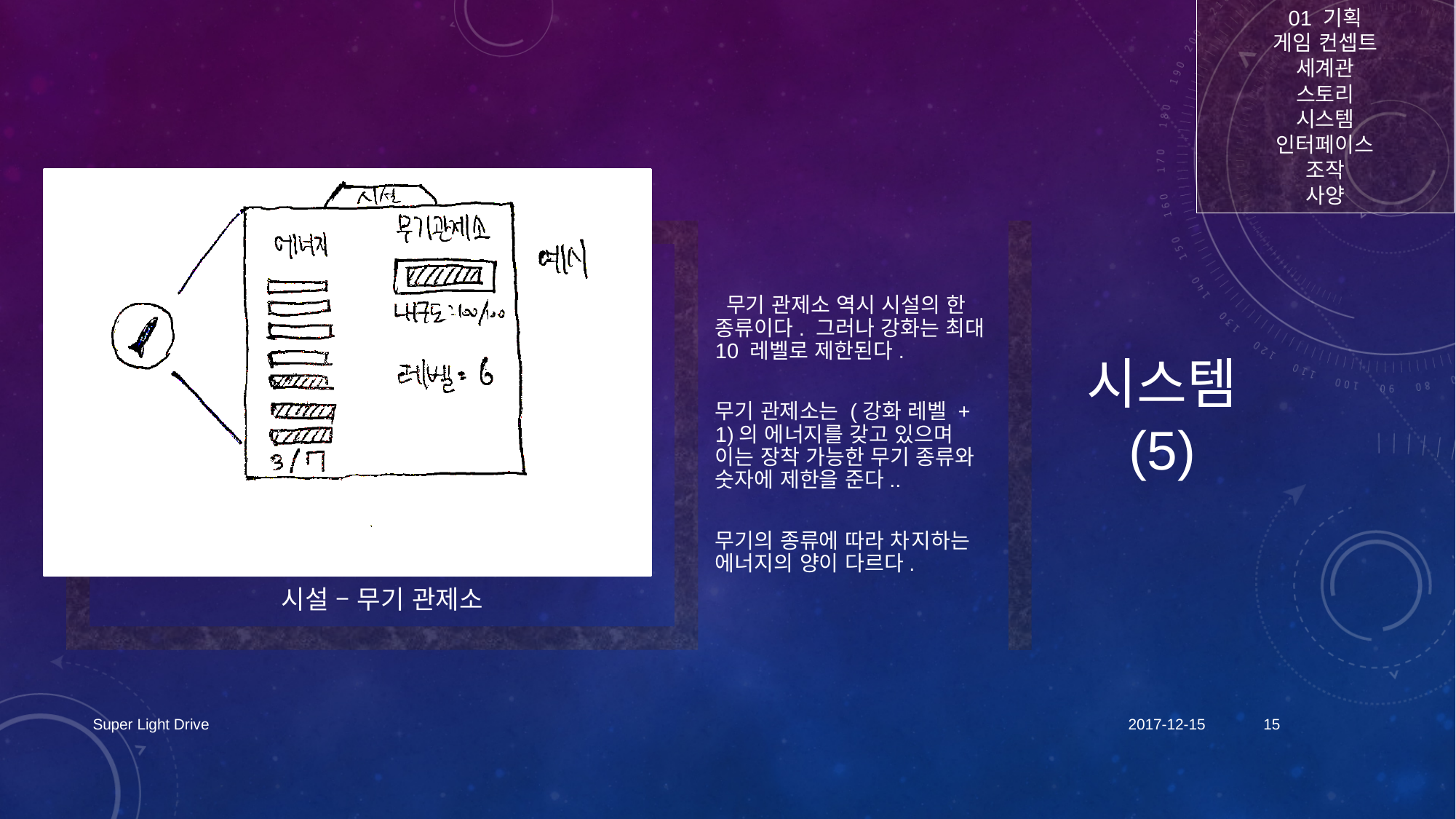

01 기획
게임 컨셉트
세계관
스토리
시스템
인터페이스
조작
사양
# 시스템 (5)

시설 – 무기 관제소
 무기 관제소 역시 시설의 한 종류이다. 그러나 강화는 최대 10 레벨로 제한된다.

무기 관제소는 (강화 레벨 + 1)의 에너지를 갖고 있으며 이는 장착 가능한 무기 종류와 숫자에 제한을 준다..

무기의 종류에 따라 차지하는 에너지의 양이 다르다.
Super Light Drive
2017-12-15
15